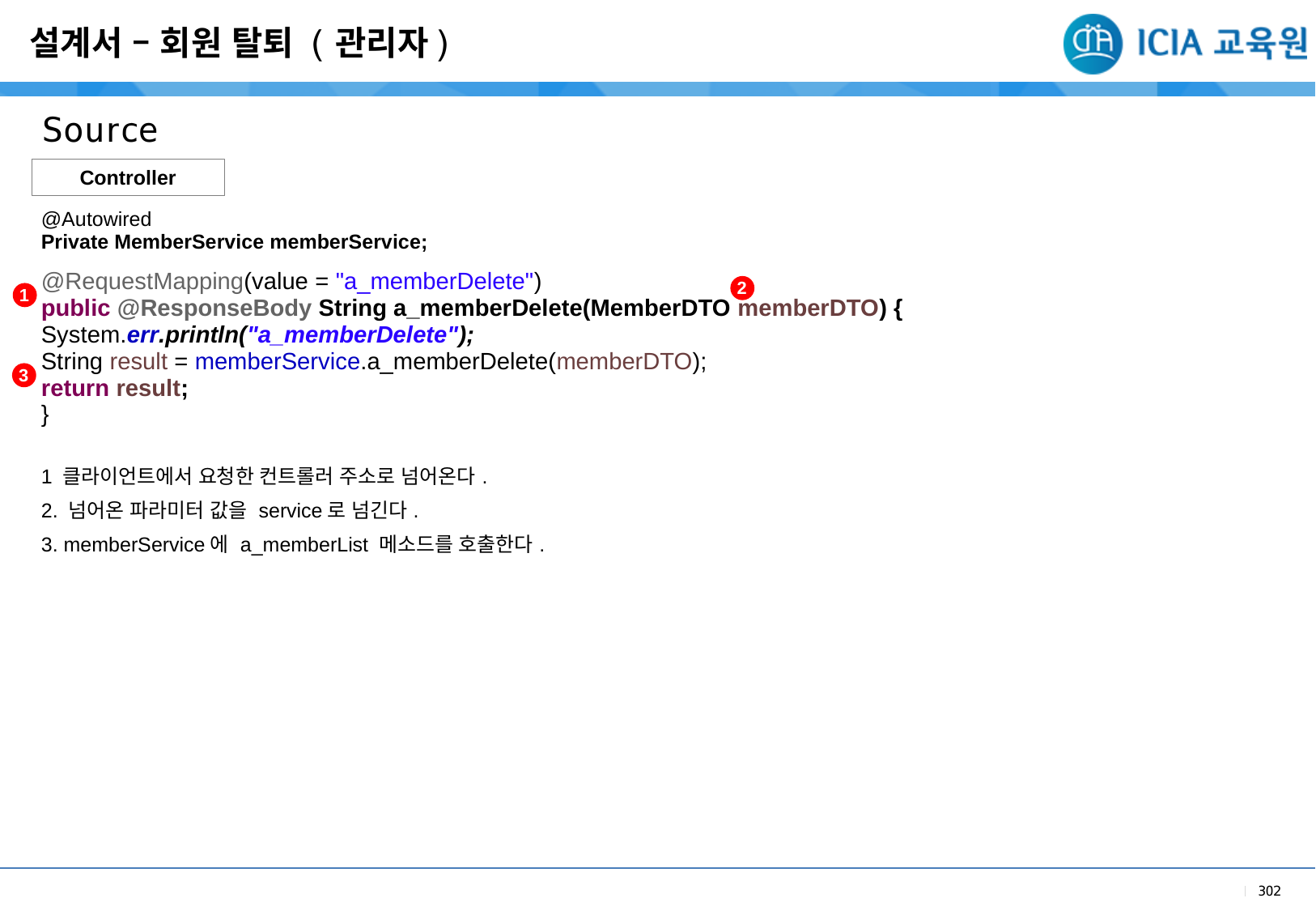

설계서 – 회원 탈퇴 (관리자)
Source
Controller
| @Autowired Private MemberService memberService; @RequestMapping(value = "a\_memberDelete") public @ResponseBody String a\_memberDelete(MemberDTO memberDTO) { System.err.println("a\_memberDelete"); String result = memberService.a\_memberDelete(memberDTO); return result; } |
| --- |
| 1 클라이언트에서 요청한 컨트롤러 주소로 넘어온다. 2. 넘어온 파라미터 값을 service로 넘긴다. 3. memberService에 a\_memberList 메소드를 호출한다. |
2

1

3